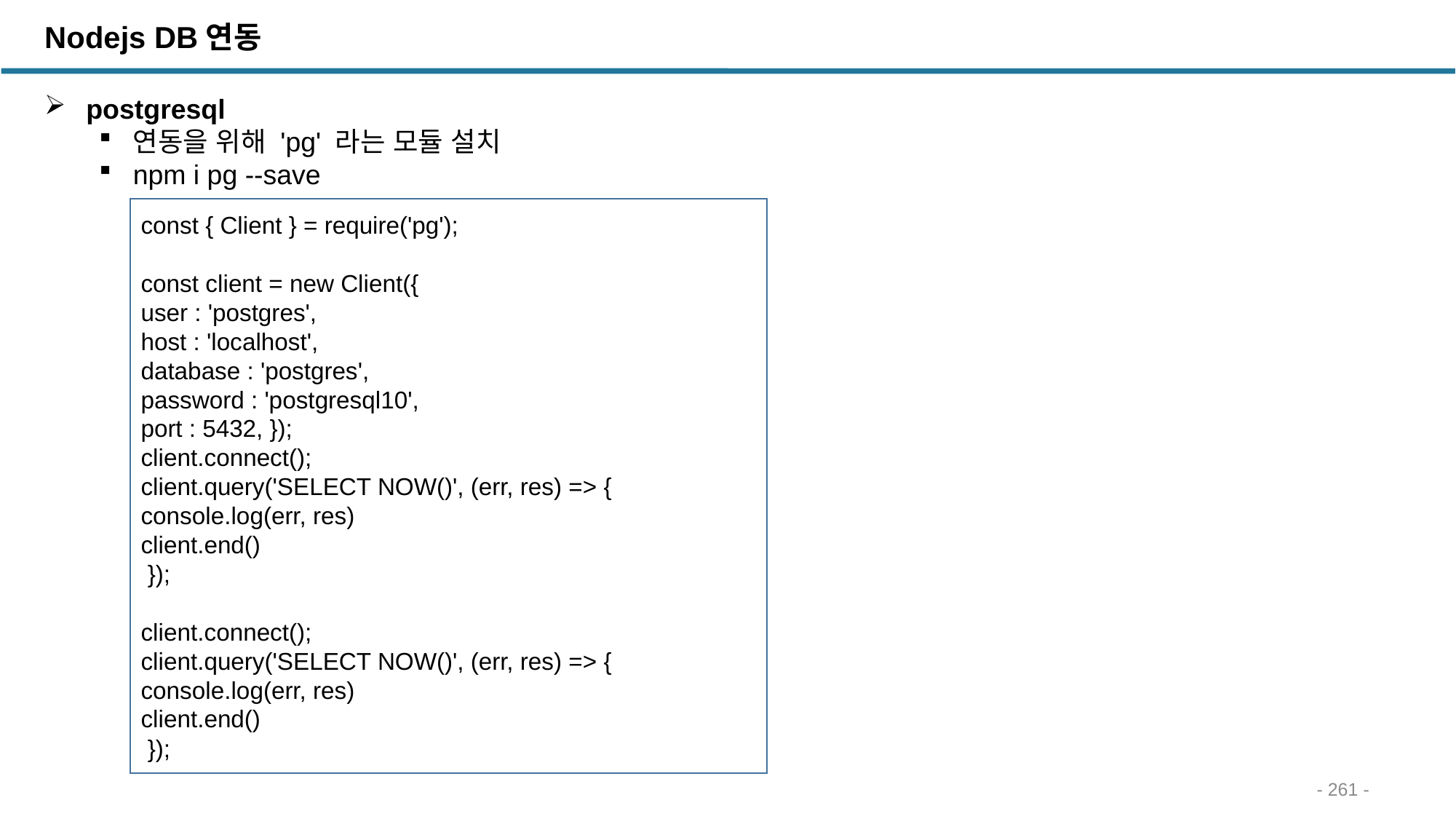

Nodejs DB연동

 postgresql
연동을 위해 'pg' 라는 모듈 설치
npm i pg --save
const { Client } = require('pg');

const client = new Client({
user : 'postgres',
host : 'localhost',
database : 'postgres',
password : 'postgresql10',
port : 5432, });
client.connect();
client.query('SELECT NOW()', (err, res) => {
console.log(err, res)
client.end()
 });

client.connect();
client.query('SELECT NOW()', (err, res) => {
console.log(err, res)
client.end()
 });
- 261 -